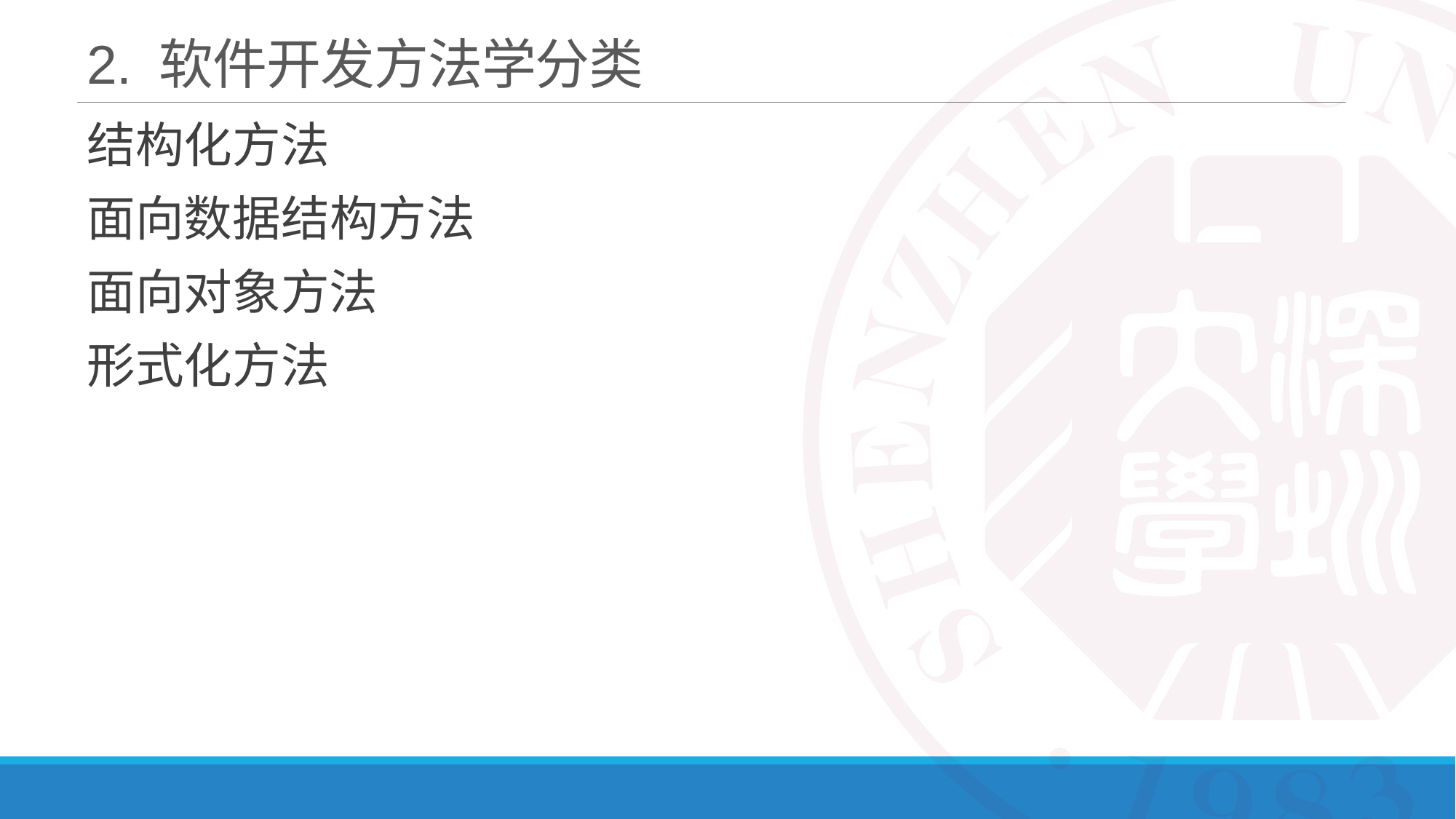

# 2. 软件开发方法学分类
结构化方法
面向数据结构方法
面向对象方法
形式化方法